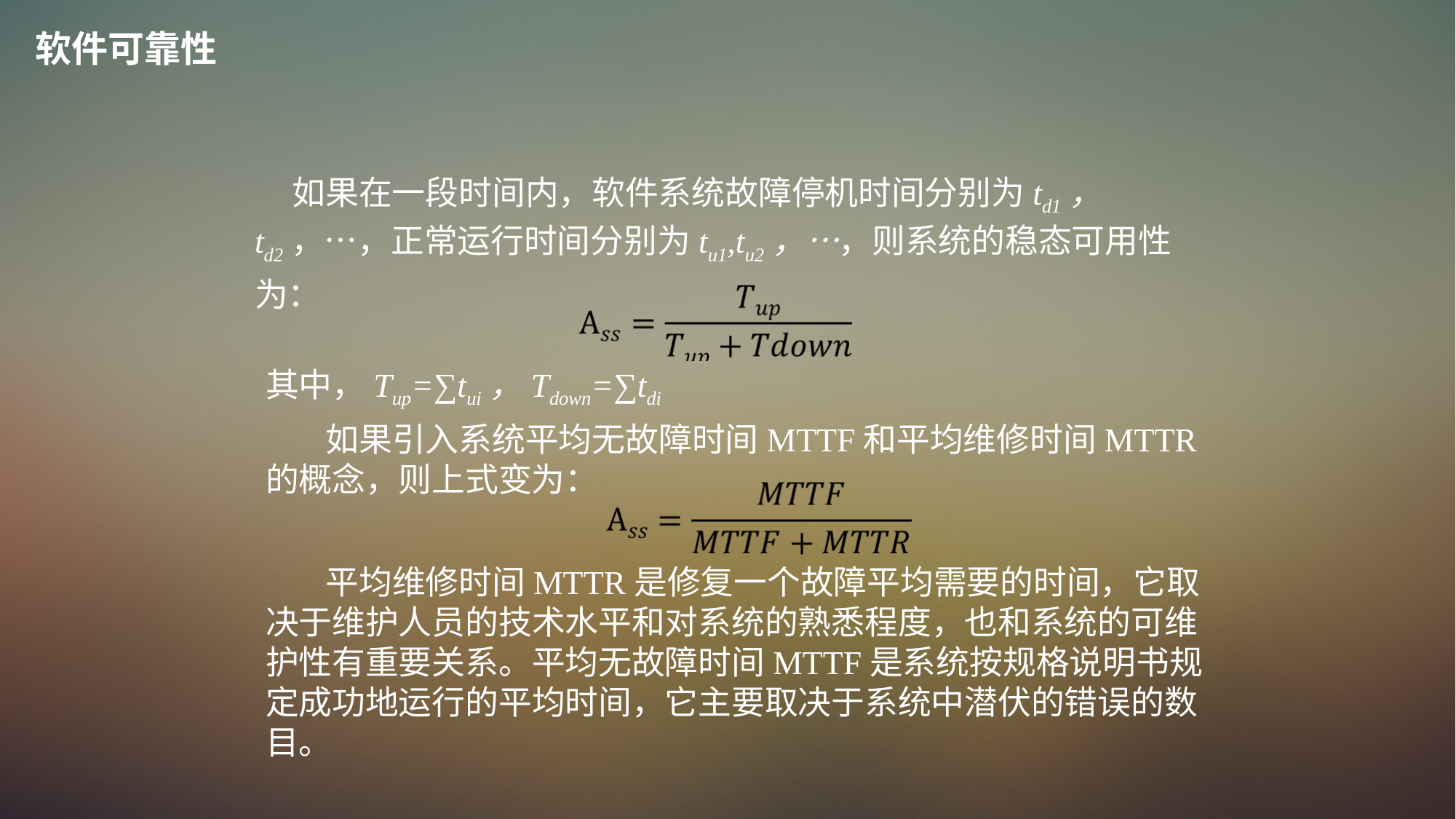

软件可靠性
#
    如果在一段时间内，软件系统故障停机时间分别为td1，
td2，…，正常运行时间分别为tu1,tu2，…，则系统的稳态可用性为：

其中，Tup=∑tui，Tdown=∑tdi
       如果引入系统平均无故障时间MTTF和平均维修时间MTTR的概念，则上式变为：

       平均维修时间MTTR是修复一个故障平均需要的时间，它取决于维护人员的技术水平和对系统的熟悉程度，也和系统的可维护性有重要关系。平均无故障时间MTTF是系统按规格说明书规定成功地运行的平均时间，它主要取决于系统中潜伏的错误的数目。